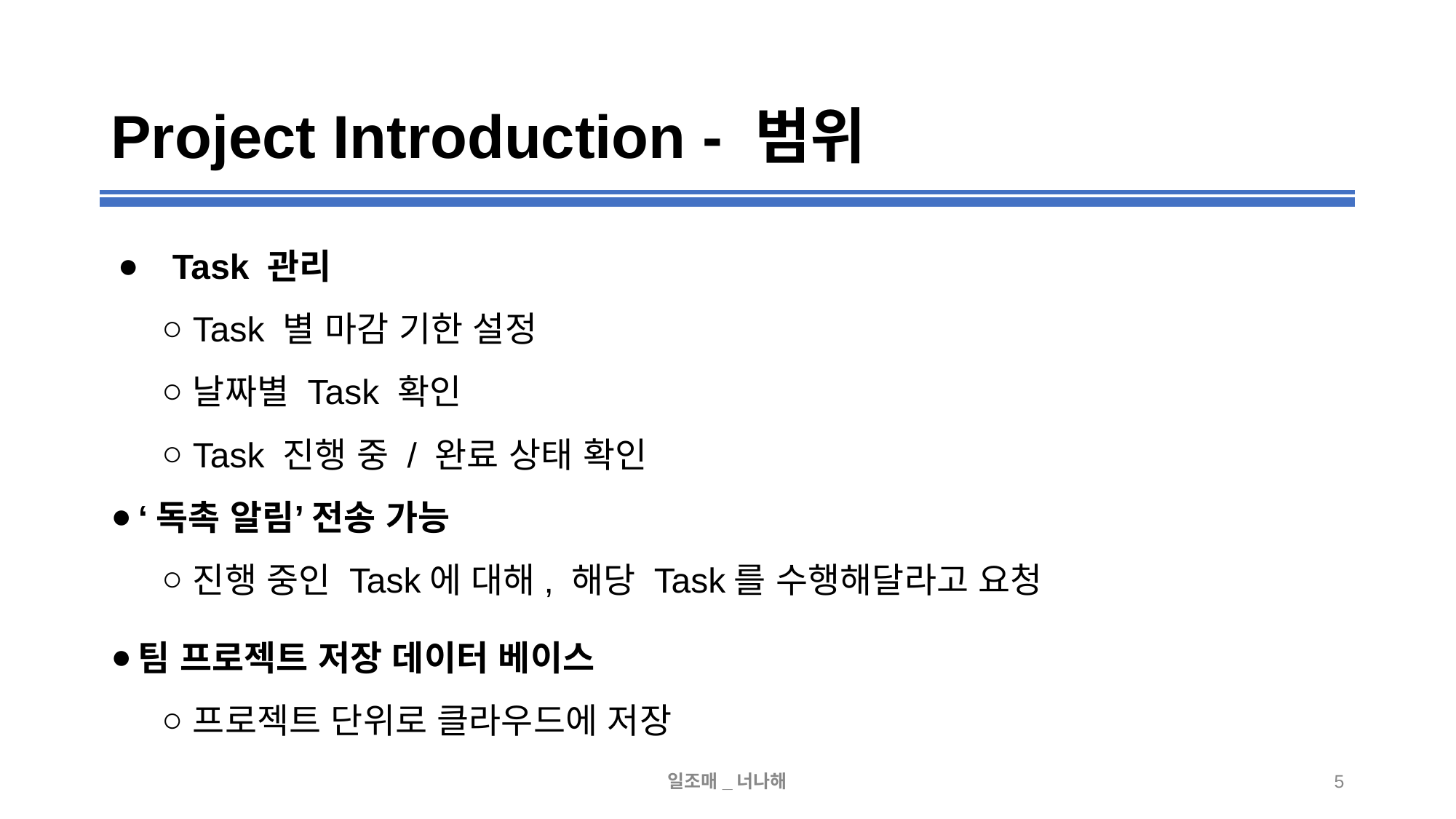

# Project Introduction - 범위
Task 관리
Task 별 마감 기한 설정
날짜별 Task 확인
Task 진행 중 / 완료 상태 확인
‘독촉 알림’ 전송 가능
진행 중인 Task에 대해, 해당 Task를 수행해달라고 요청
팀 프로젝트 저장 데이터 베이스
프로젝트 단위로 클라우드에 저장
일조매_너나해
5